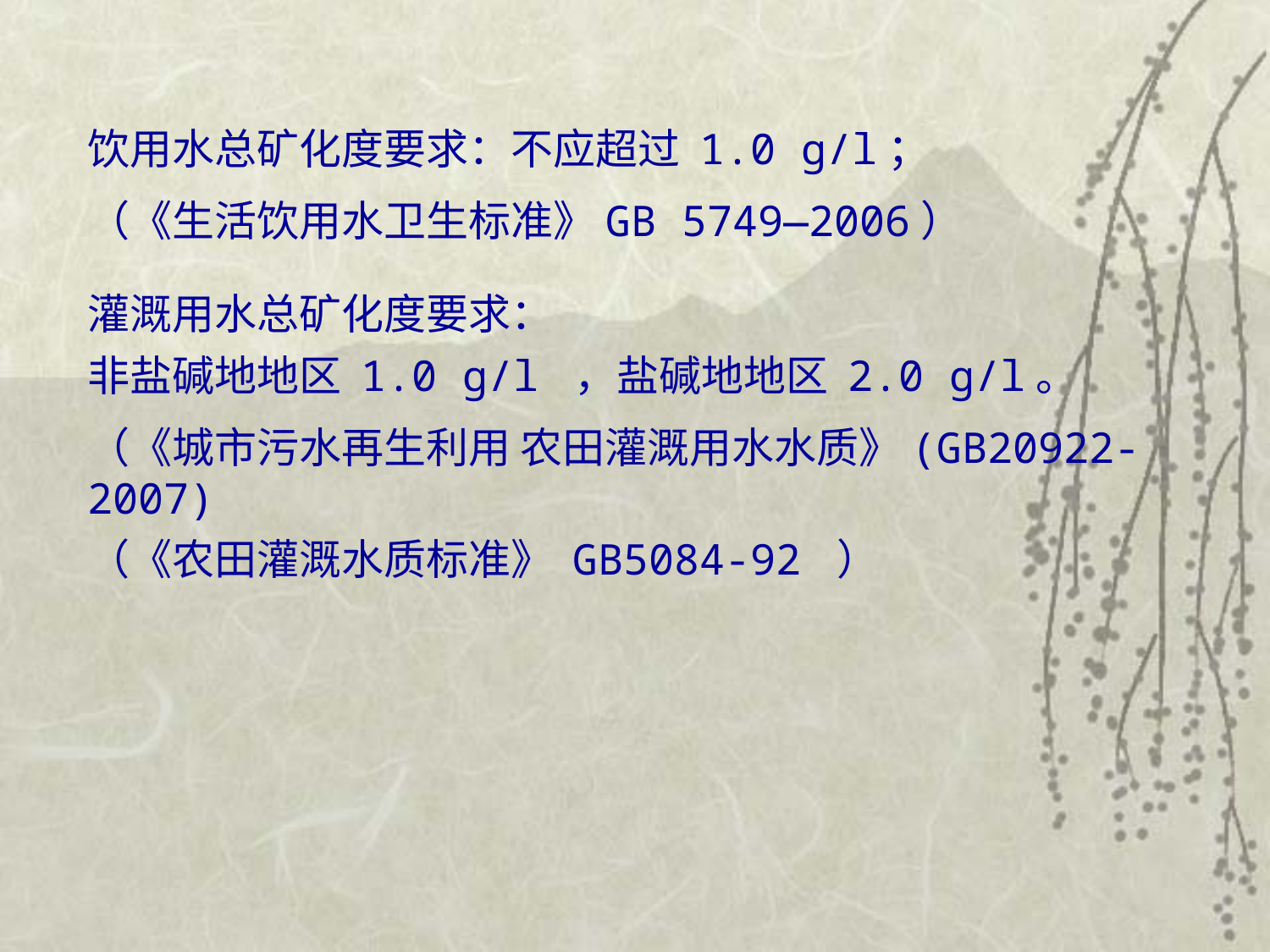

饮用水总矿化度要求：不应超过 1.0 g/l；
（《生活饮用水卫生标准》GB 5749—2006）
灌溉用水总矿化度要求：
非盐碱地地区 1.0 g/l ，盐碱地地区 2.0 g/l。
（《城市污水再生利用 农田灌溉用水水质》(GB20922-2007)
（《农田灌溉水质标准》 GB5084-92 ）